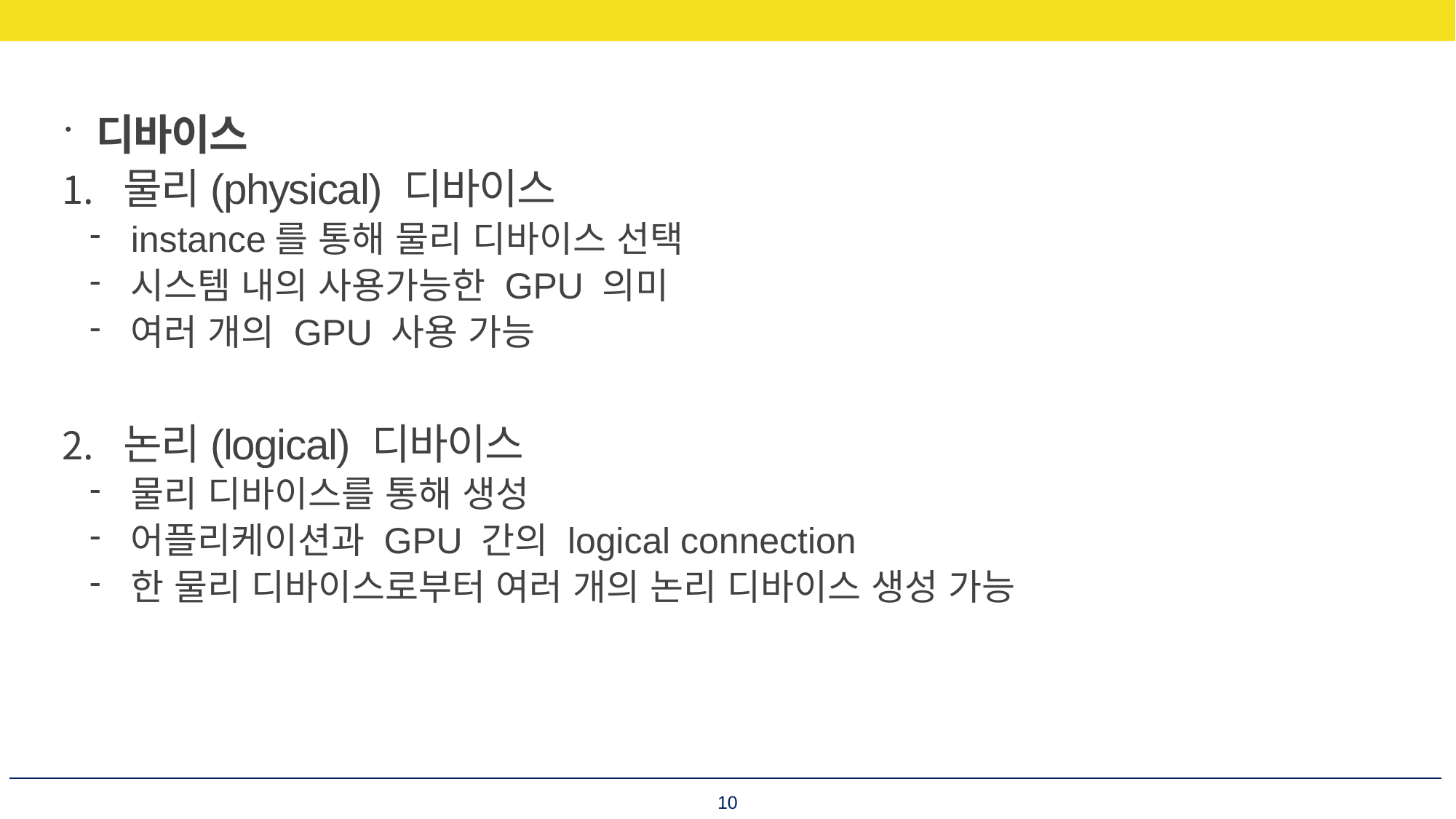

디바이스
물리(physical) 디바이스
instance를 통해 물리 디바이스 선택
시스템 내의 사용가능한 GPU 의미
여러 개의 GPU 사용 가능

논리(logical) 디바이스
물리 디바이스를 통해 생성
어플리케이션과 GPU 간의 logical connection
한 물리 디바이스로부터 여러 개의 논리 디바이스 생성 가능

10